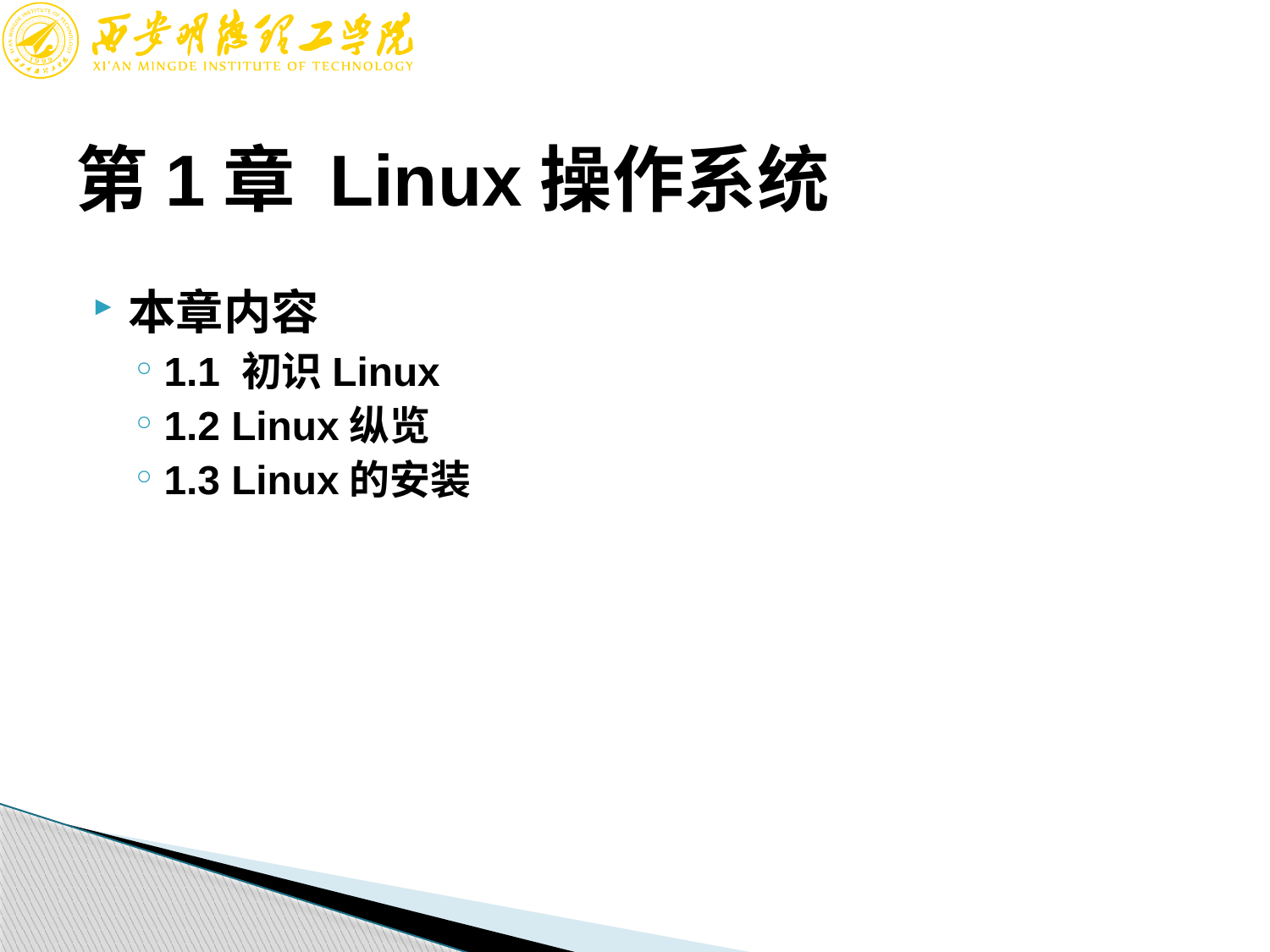

# 第1章 Linux操作系统
本章内容
1.1 初识Linux
1.2 Linux纵览
1.3 Linux的安装